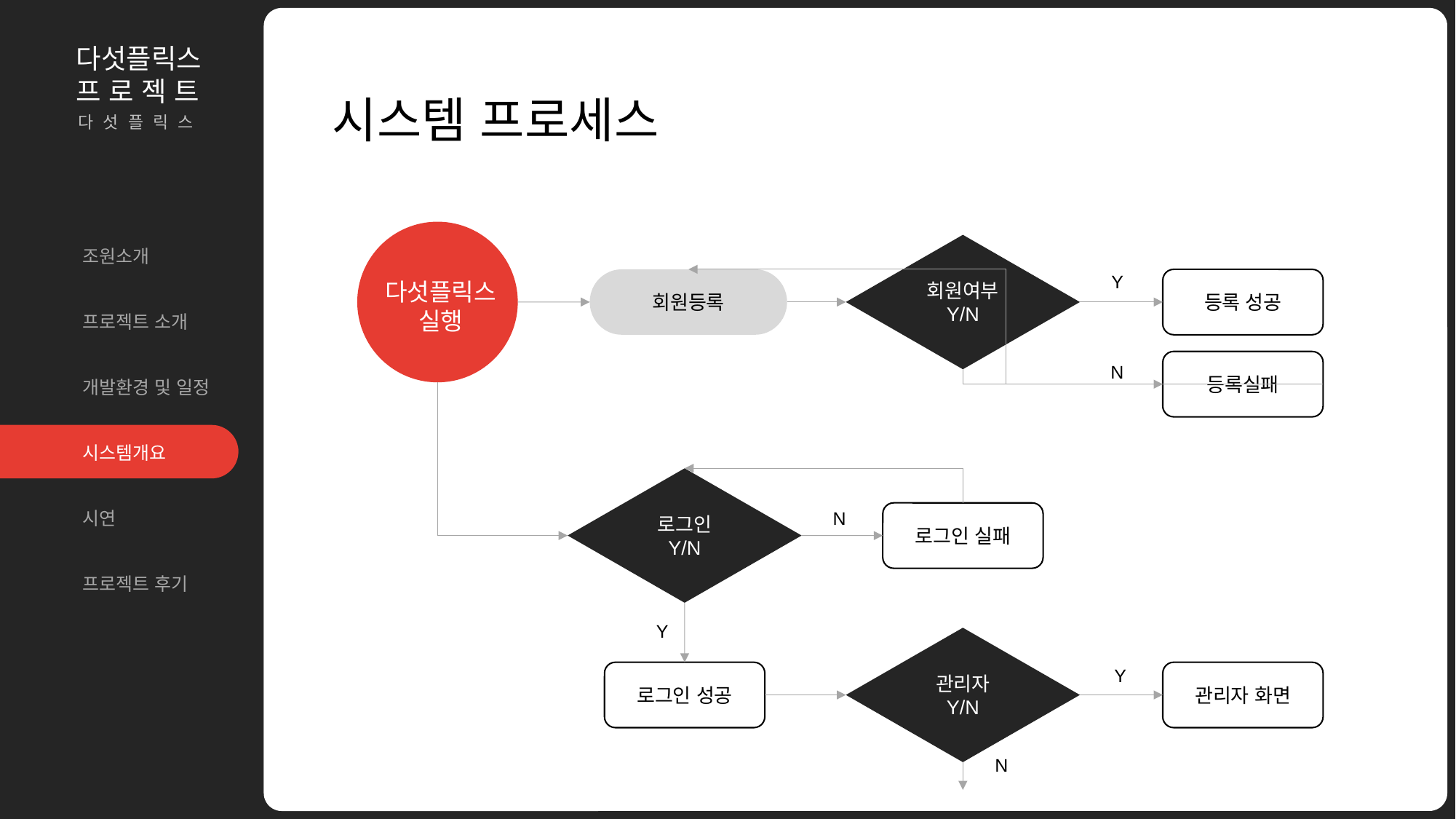

조원소개
개발환경 및 일정
시스템개요
시연
프로젝트 소개
다섯플릭스
프 로 젝 트
시스템 프로세스
다  섯  플  릭  스

다섯플릭스
실행
회원여부
Y/N
조원소개

프로젝트 소개

개발환경 및 일정

시스템개요

시연

프로젝트 후기
Y
| 표에 들어갈 키워드 | 리우의 다락방 | 무료 피피티 템플릿 | 키워드를 적자 | 비고 |
| --- | --- | --- | --- | --- |
| 내용을 입력하세요 | 키워드 | 리우의 다락방 | 키워드 |  |
| 내용을 입력하세요 | 키워드 | 리우의 다락방 | 키워드 |  |
| 내용을 입력하세요 | 키워드 | 리우의 다락방 | 키워드 |  |
| 내용을 입력하세요 | 키워드 | 리우의 다락방 | 키워드 |  |
회원등록
등록 성공
등록실패
N

로그인
Y/N
N
로그인 실패
Y
관리자
Y/N
Y
로그인 성공
관리자 화면
N